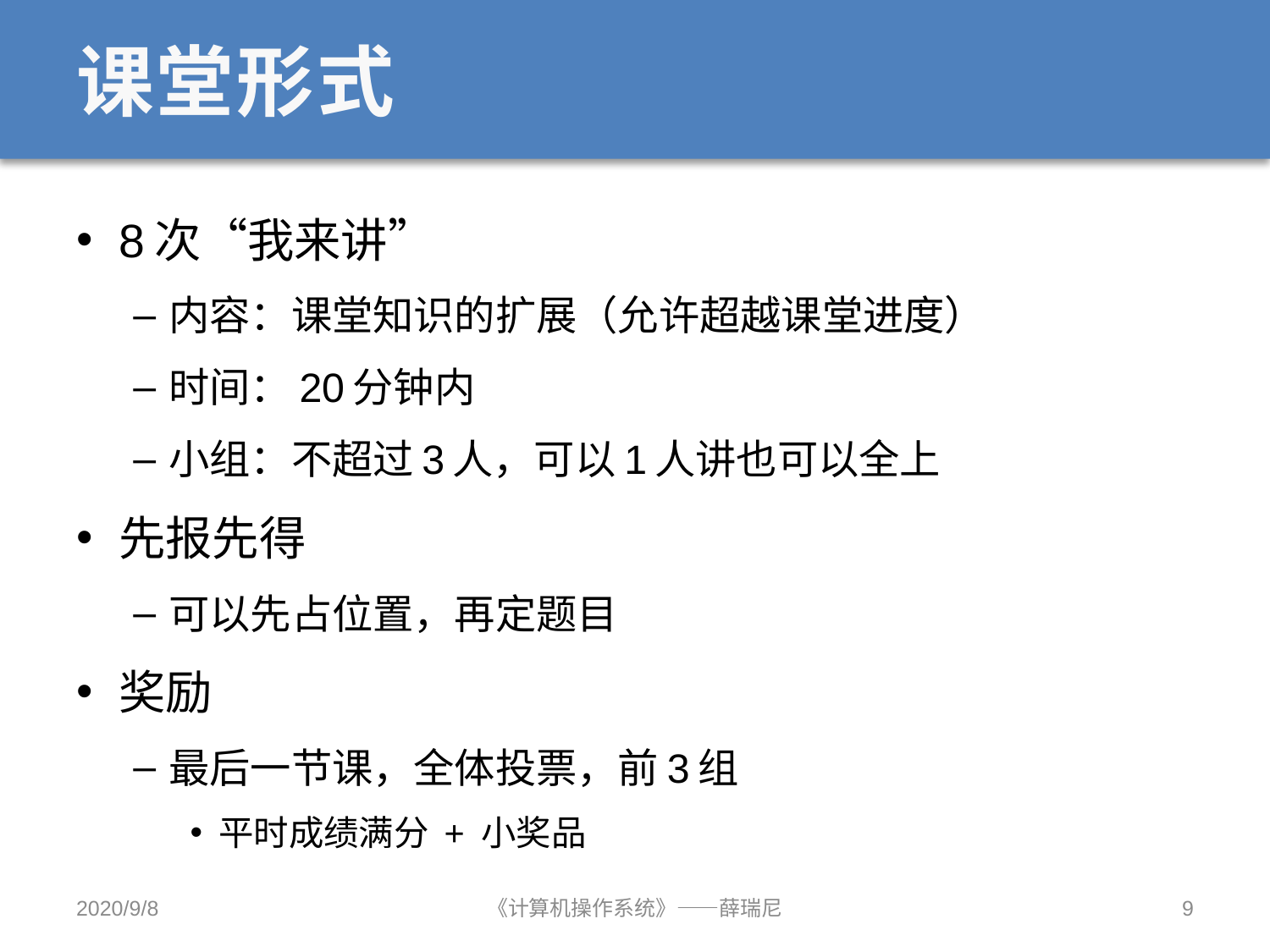

# 课堂形式
8次“我来讲”
内容：课堂知识的扩展（允许超越课堂进度）
时间：20分钟内
小组：不超过3人，可以1人讲也可以全上
先报先得
可以先占位置，再定题目
奖励
最后一节课，全体投票，前3组
平时成绩满分 + 小奖品

2020/9/8
《计算机操作系统》——薛瑞尼
9